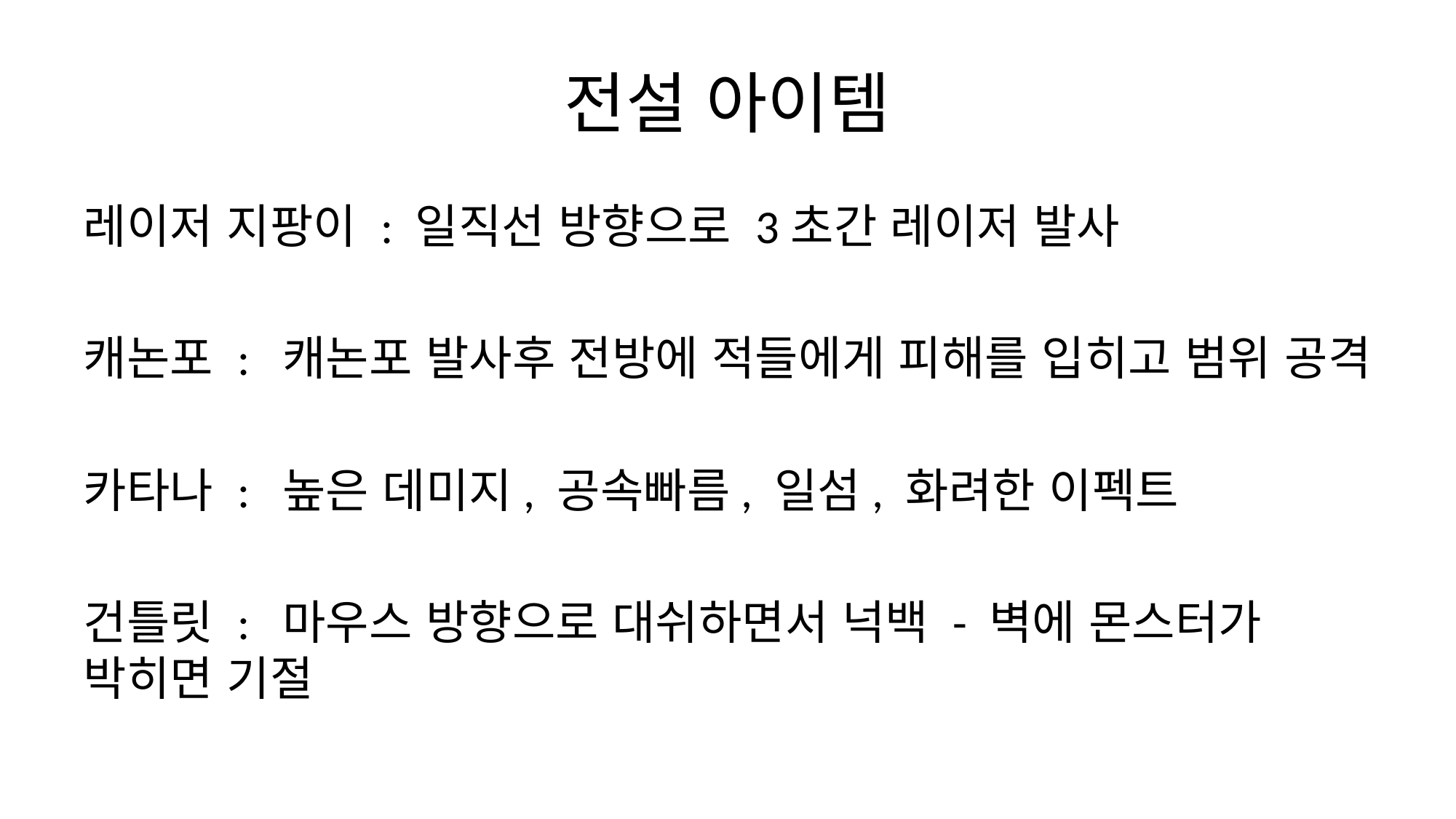

# 전설 아이템
레이저 지팡이 : 일직선 방향으로 3초간 레이저 발사

캐논포 :  캐논포 발사후 전방에 적들에게 피해를 입히고 범위 공격

카타나 :  높은 데미지, 공속빠름, 일섬, 화려한 이펙트

건틀릿 :  마우스 방향으로 대쉬하면서 넉백 - 벽에 몬스터가 박히면 기절